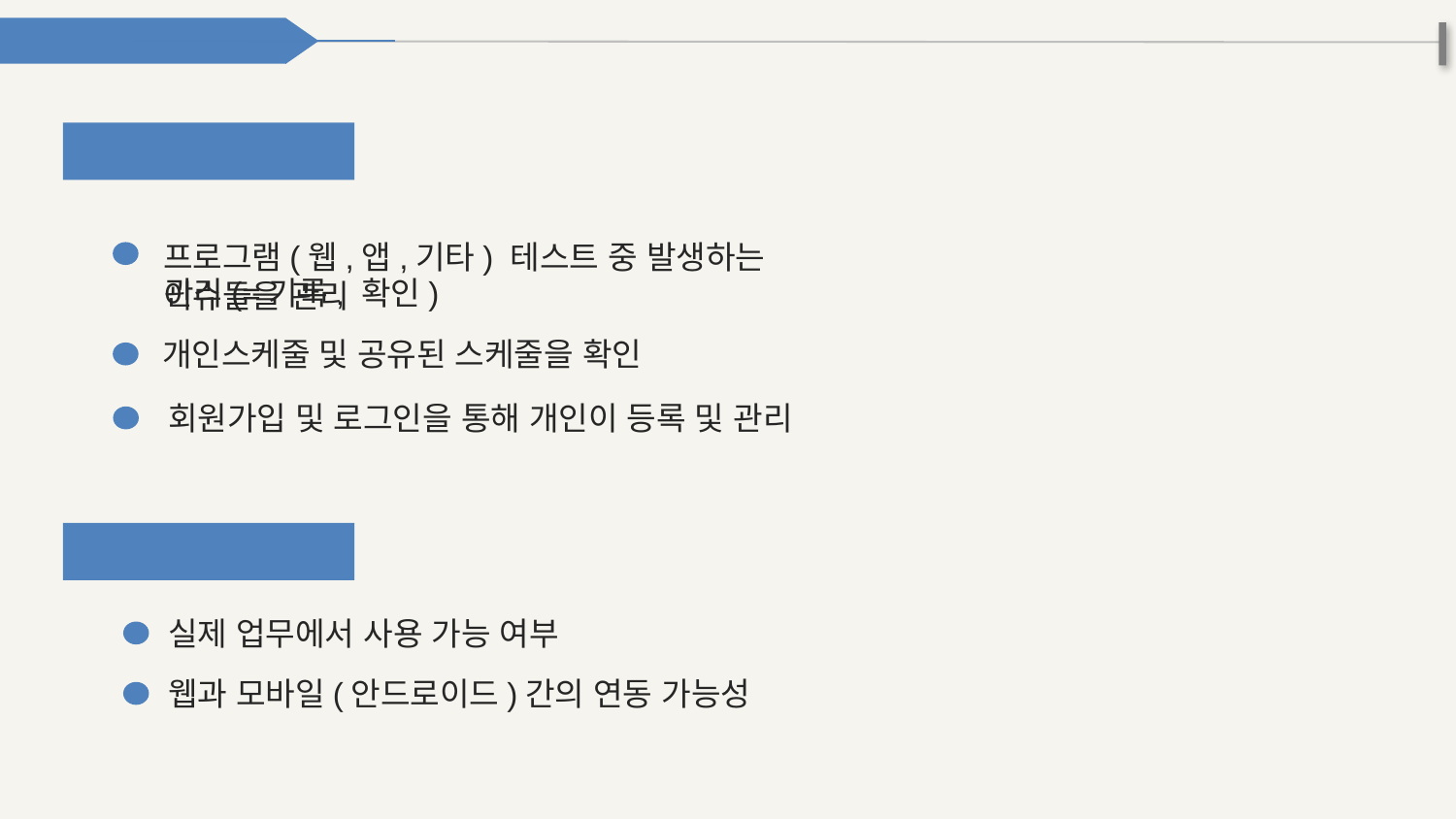

1-1. 프로그램 소개 및 중점연구

프로그램 소개
프로그램(웹,앱,기타) 테스트 중 발생하는 이슈들을 관리

관리(=기록, 확인)
개인스케줄 및 공유된 스케줄을 확인

회원가입 및 로그인을 통해 개인이 등록 및 관리

프로그램 중점
실제 업무에서 사용 가능 여부

웹과 모바일(안드로이드)간의 연동 가능성